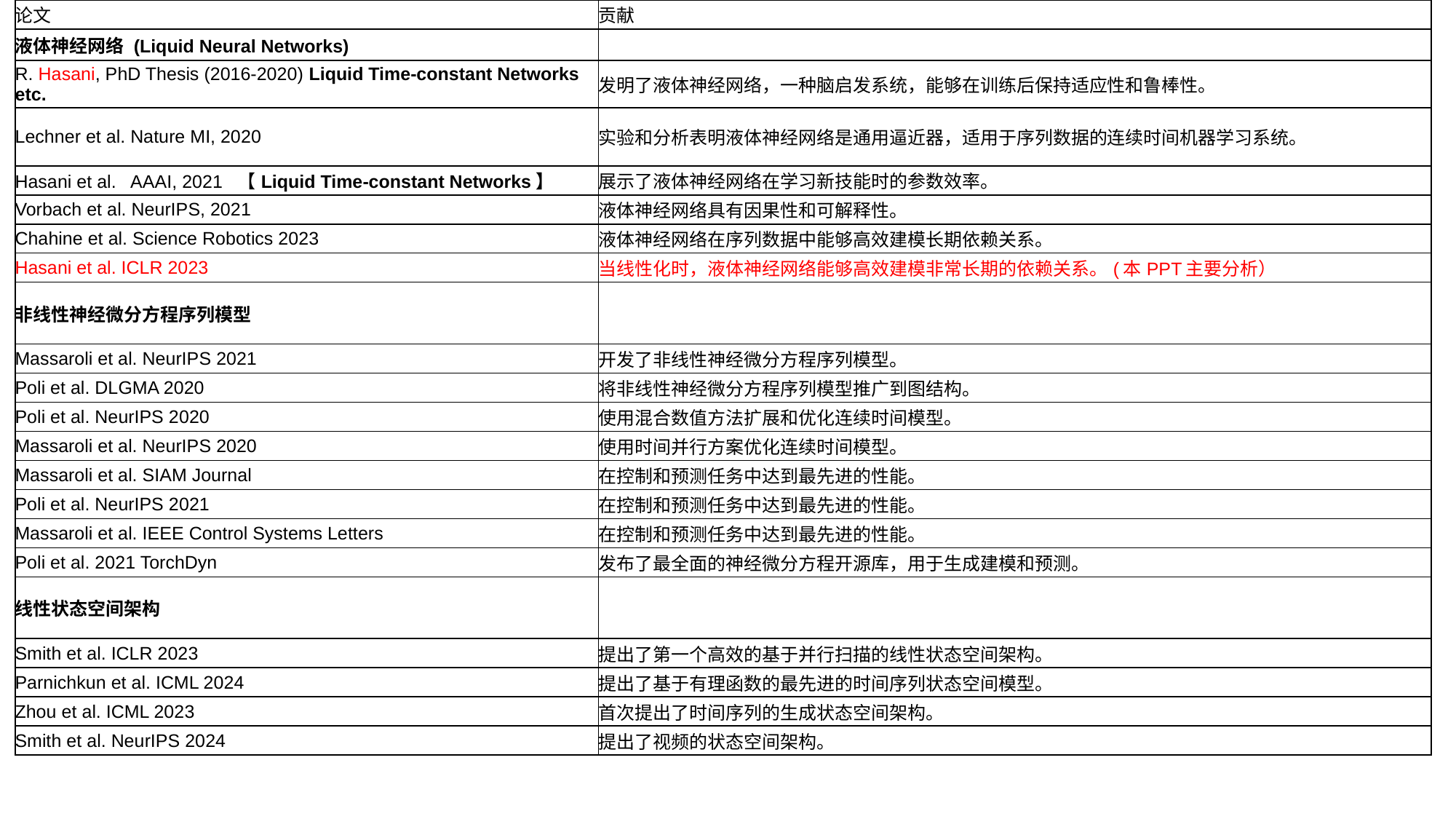

| 论文 | 贡献 |
| --- | --- |
| 液体神经网络 (Liquid Neural Networks) |  |
| R. Hasani, PhD Thesis (2016-2020) Liquid Time-constant Networks etc. | 发明了液体神经网络，一种脑启发系统，能够在训练后保持适应性和鲁棒性。 |
| Lechner et al. Nature MI, 2020 | 实验和分析表明液体神经网络是通用逼近器，适用于序列数据的连续时间机器学习系统。 |
| Hasani et al. AAAI, 2021 【Liquid Time-constant Networks】 | 展示了液体神经网络在学习新技能时的参数效率。 |
| Vorbach et al. NeurIPS, 2021 | 液体神经网络具有因果性和可解释性。 |
| Chahine et al. Science Robotics 2023 | 液体神经网络在序列数据中能够高效建模长期依赖关系。 |
| Hasani et al. ICLR 2023 | 当线性化时，液体神经网络能够高效建模非常长期的依赖关系。(本PPT主要分析） |
| 非线性神经微分方程序列模型 |  |
| Massaroli et al. NeurIPS 2021 | 开发了非线性神经微分方程序列模型。 |
| Poli et al. DLGMA 2020 | 将非线性神经微分方程序列模型推广到图结构。 |
| Poli et al. NeurIPS 2020 | 使用混合数值方法扩展和优化连续时间模型。 |
| Massaroli et al. NeurIPS 2020 | 使用时间并行方案优化连续时间模型。 |
| Massaroli et al. SIAM Journal | 在控制和预测任务中达到最先进的性能。 |
| Poli et al. NeurIPS 2021 | 在控制和预测任务中达到最先进的性能。 |
| Massaroli et al. IEEE Control Systems Letters | 在控制和预测任务中达到最先进的性能。 |
| Poli et al. 2021 TorchDyn | 发布了最全面的神经微分方程开源库，用于生成建模和预测。 |
| 线性状态空间架构 |  |
| Smith et al. ICLR 2023 | 提出了第一个高效的基于并行扫描的线性状态空间架构。 |
| Parnichkun et al. ICML 2024 | 提出了基于有理函数的最先进的时间序列状态空间模型。 |
| Zhou et al. ICML 2023 | 首次提出了时间序列的生成状态空间架构。 |
| Smith et al. NeurIPS 2024 | 提出了视频的状态空间架构。 |